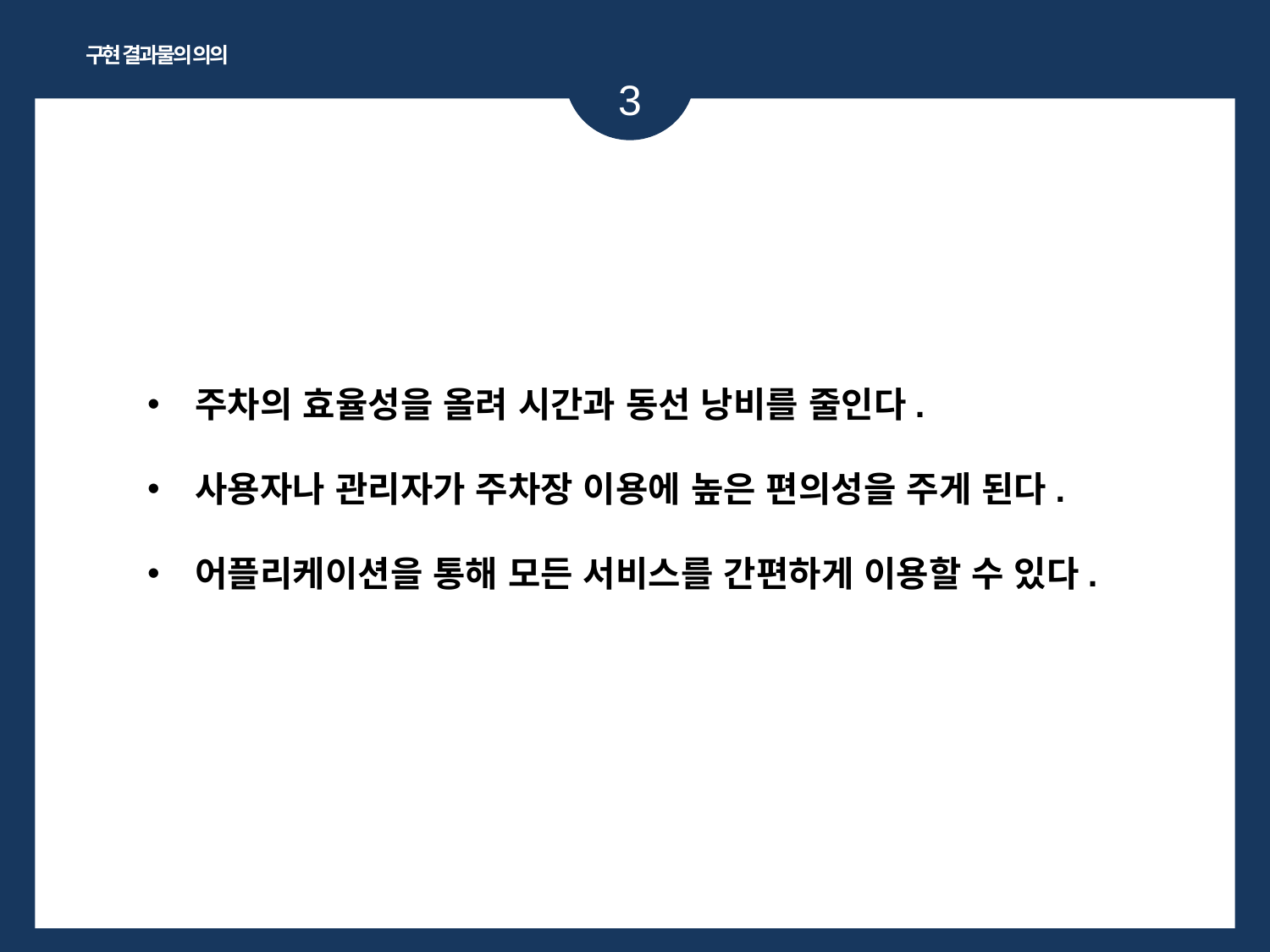

구현 결과물의 의의
3

주차의 효율성을 올려 시간과 동선 낭비를 줄인다.

사용자나 관리자가 주차장 이용에 높은 편의성을 주게 된다.

어플리케이션을 통해 모든 서비스를 간편하게 이용할 수 있다.